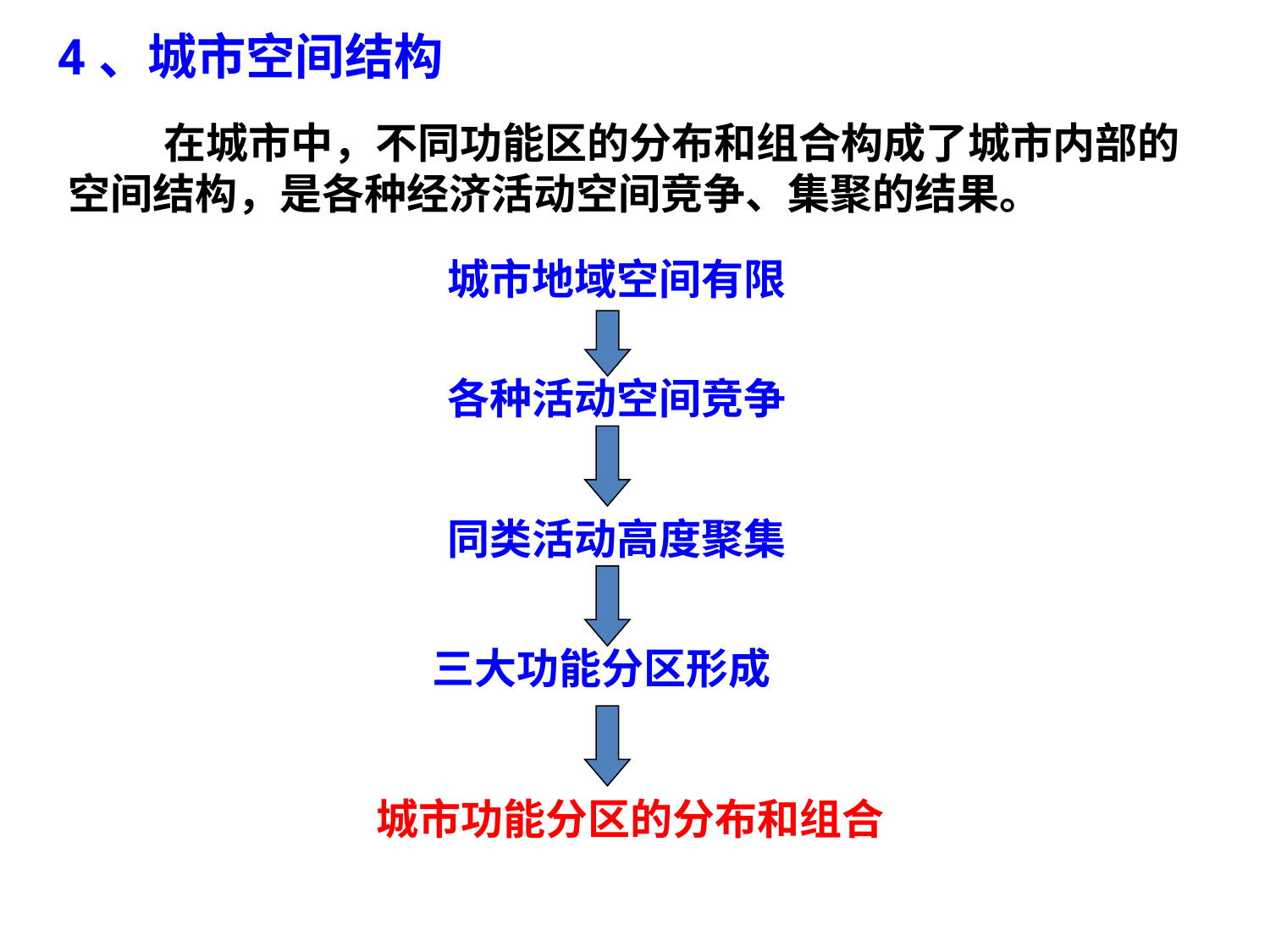

4、城市空间结构
         在城市中，不同功能区的分布和组合构成了城市内部的空间结构，是各种经济活动空间竞争、集聚的结果。

城市地域空间有限

各种活动空间竞争

同类活动高度聚集

三大功能分区形成

城市功能分区的分布和组合